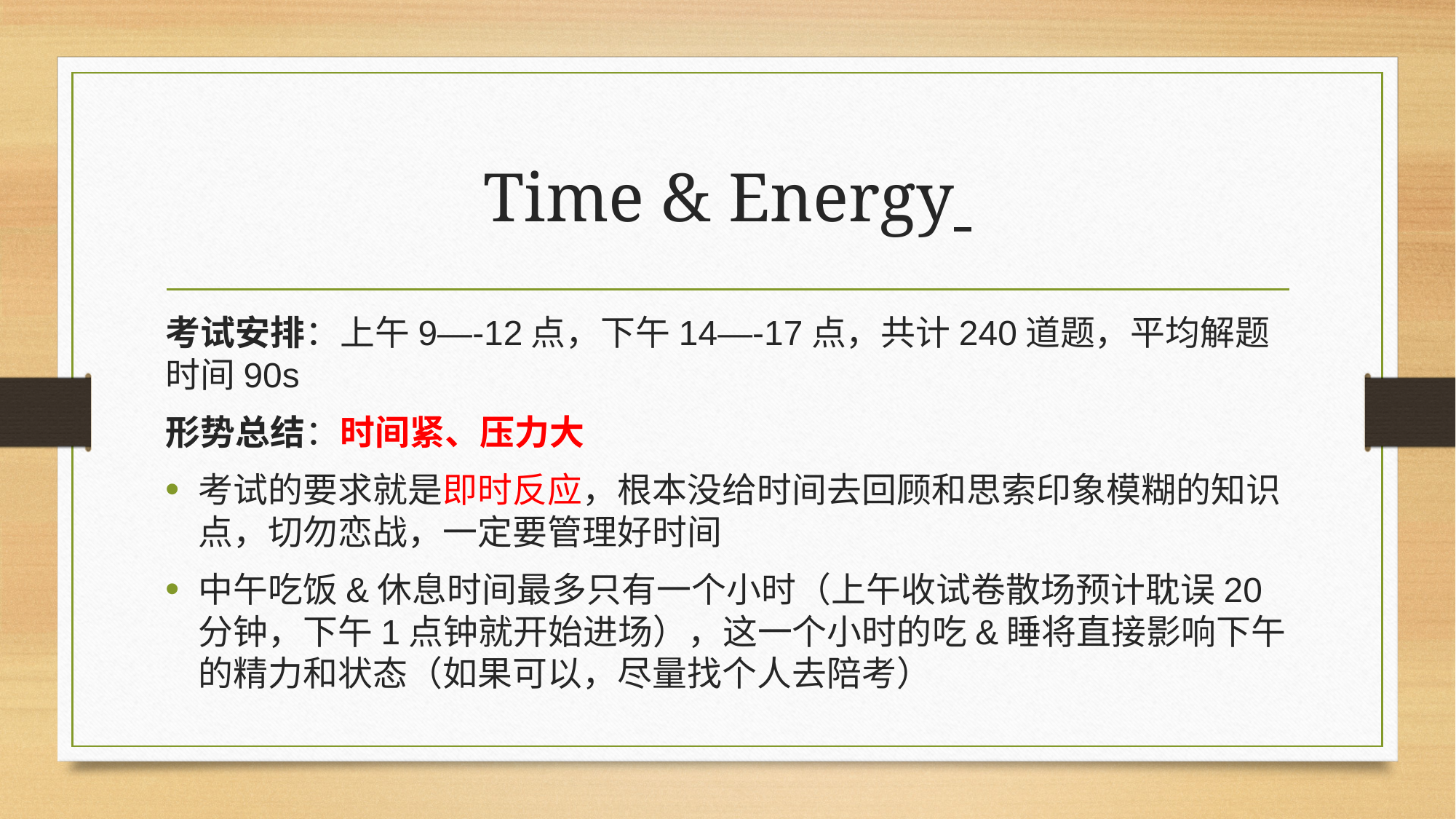

# Time & Energy
考试安排：上午9—-12点，下午14—-17点，共计240道题，平均解题时间90s
形势总结：时间紧、压力大
考试的要求就是即时反应，根本没给时间去回顾和思索印象模糊的知识点，切勿恋战，一定要管理好时间
中午吃饭&休息时间最多只有一个小时（上午收试卷散场预计耽误20分钟，下午1点钟就开始进场），这一个小时的吃&睡将直接影响下午的精力和状态（如果可以，尽量找个人去陪考）